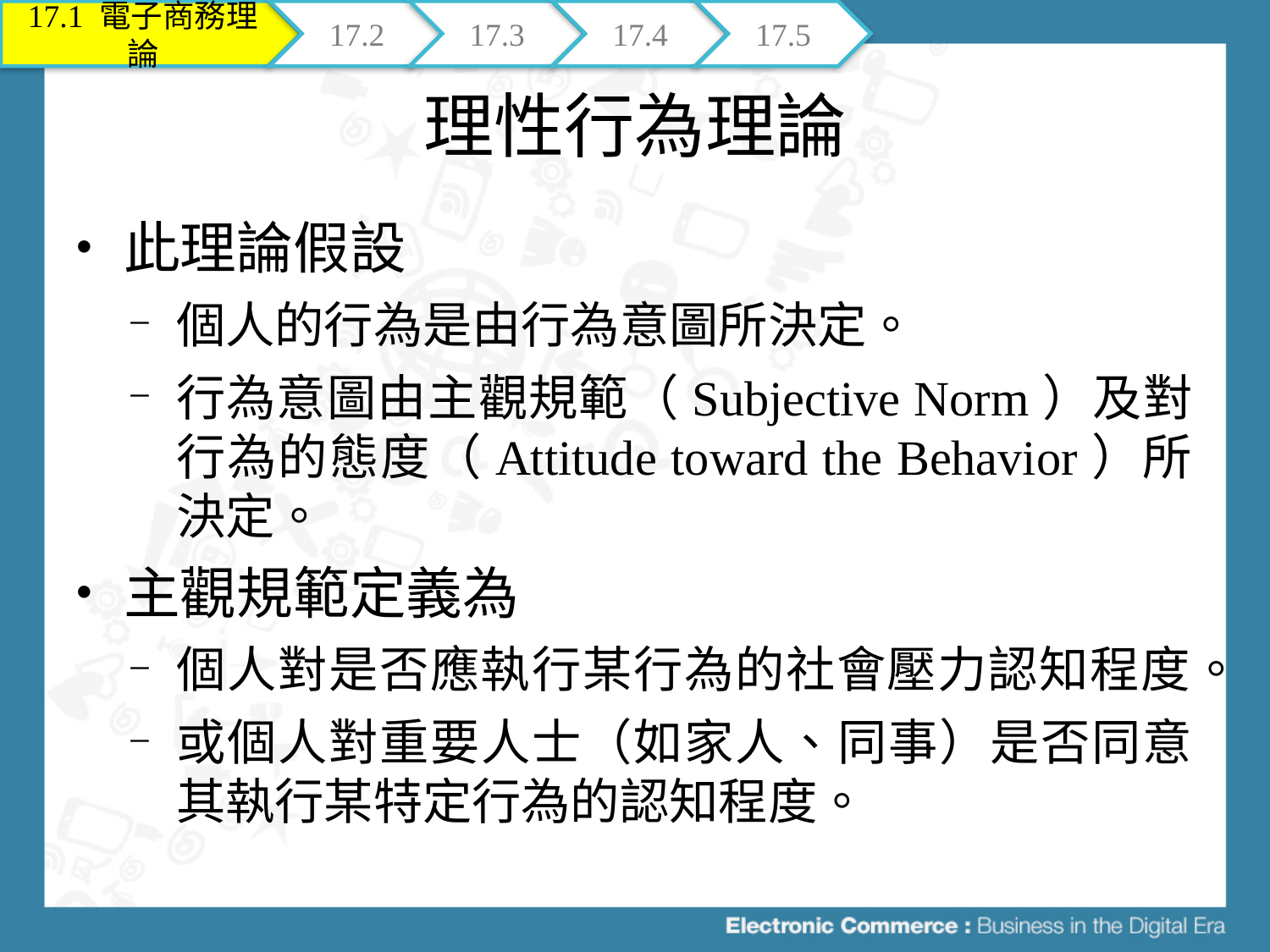

17.1 電子商務理論
17.2
17.3
17.4
17.5
# 理性行為理論
此理論假設
個人的行為是由行為意圖所決定。
行為意圖由主觀規範（Subjective Norm）及對行為的態度（Attitude toward the Behavior）所決定。
主觀規範定義為
個人對是否應執行某行為的社會壓力認知程度。
或個人對重要人士（如家人、同事）是否同意其執行某特定行為的認知程度。